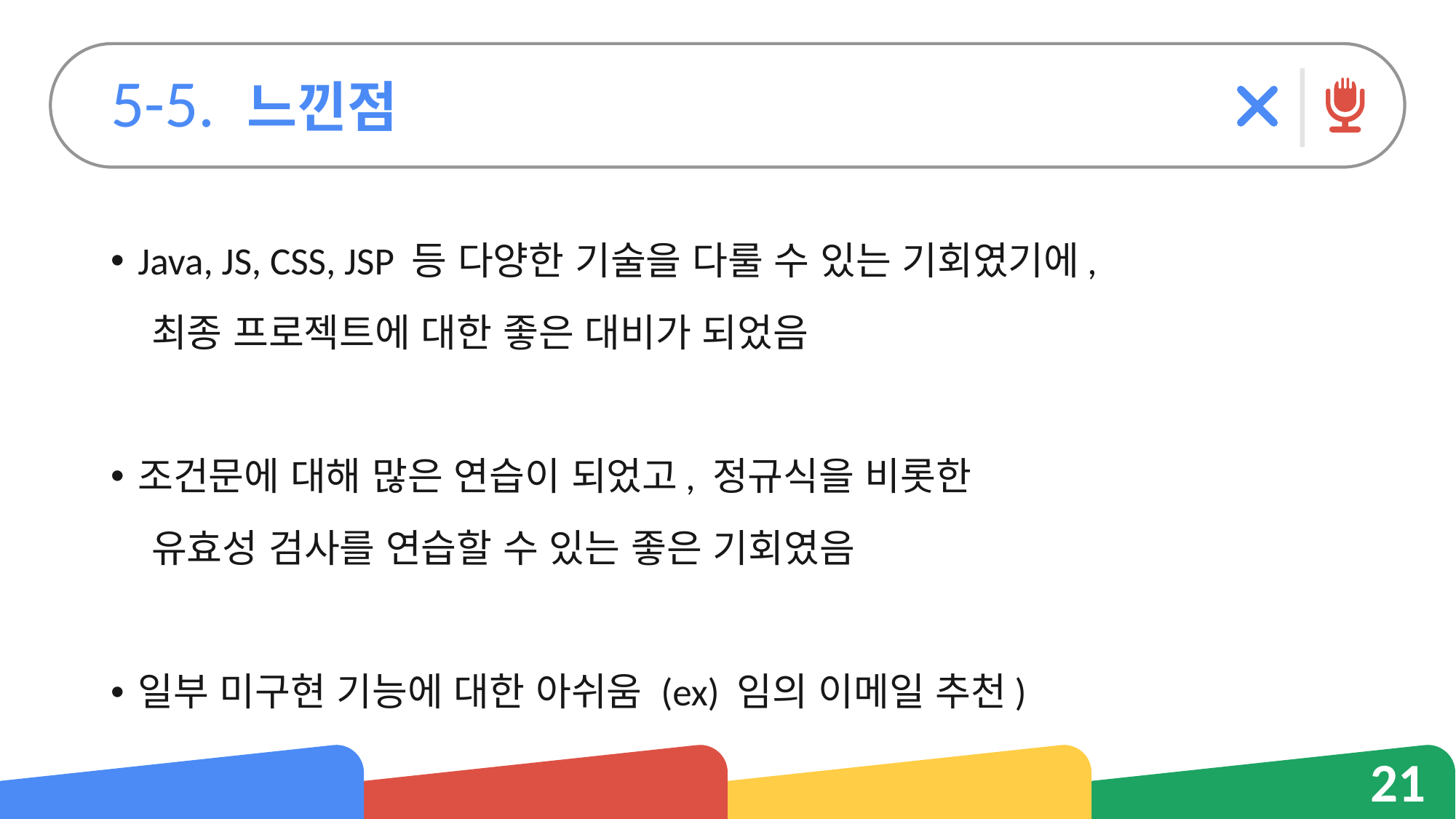

5-5. 느낀점
Java, JS, CSS, JSP 등 다양한 기술을 다룰 수 있는 기회였기에,
   최종 프로젝트에 대한 좋은 대비가 되었음

조건문에 대해 많은 연습이 되었고, 정규식을 비롯한
   유효성 검사를 연습할 수 있는 좋은 기회였음

일부 미구현 기능에 대한 아쉬움 (ex) 임의 이메일 추천)
21